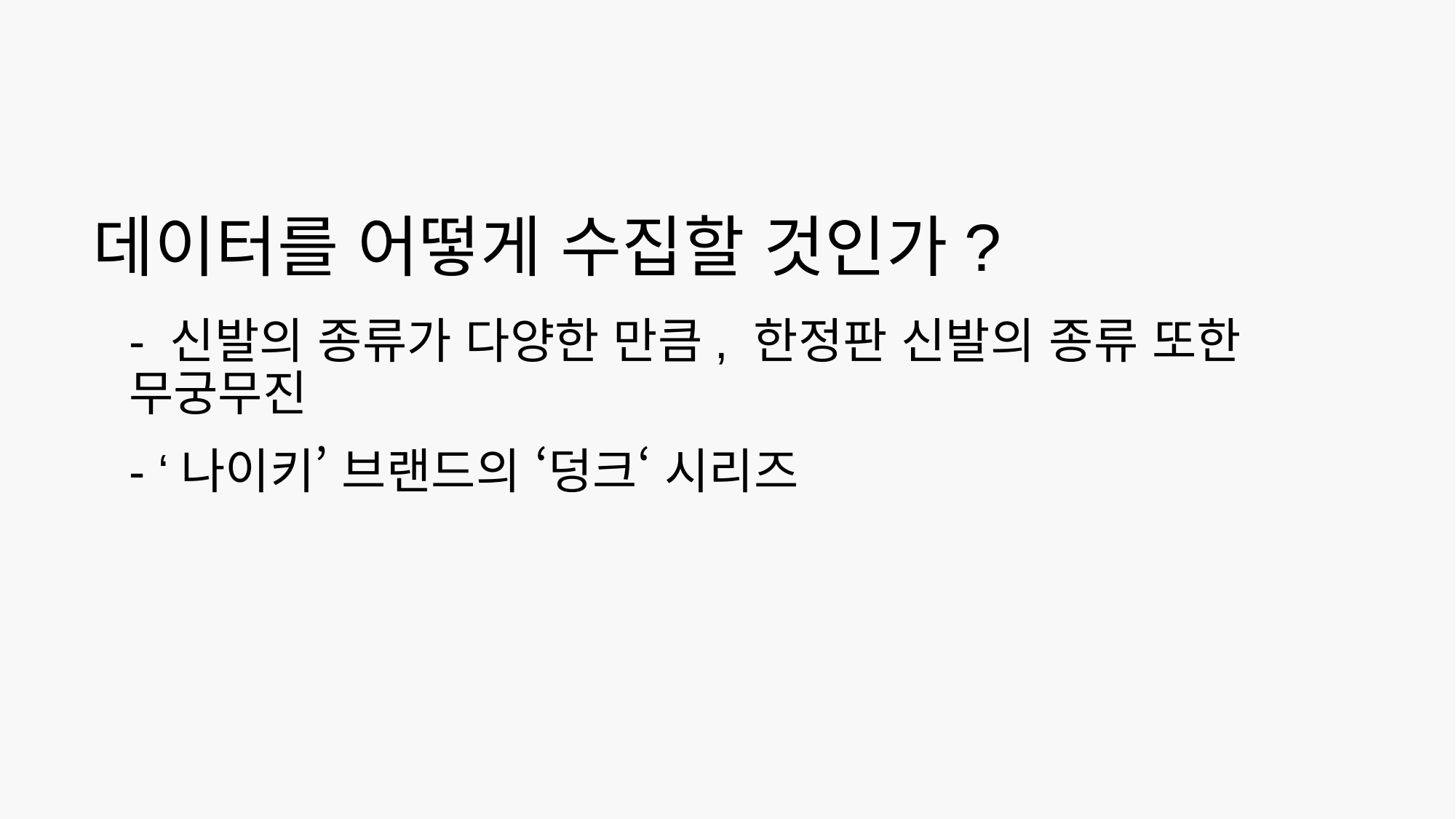

# 데이터를 어떻게 수집할 것인가?
- 신발의 종류가 다양한 만큼, 한정판 신발의 종류 또한 무궁무진
- ‘나이키’ 브랜드의 ‘덩크‘ 시리즈